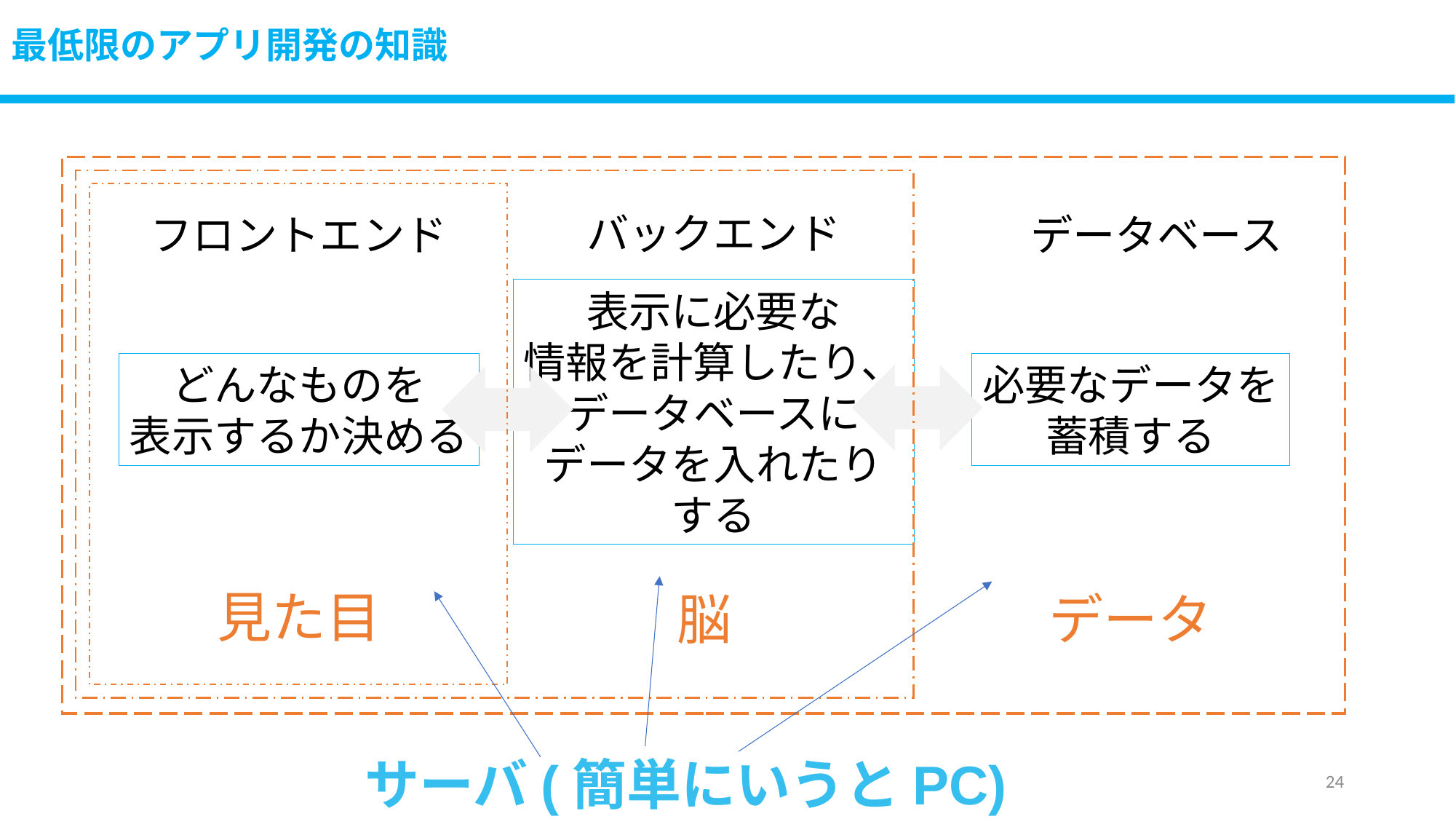

# 最低限のアプリ開発の知識

バックエンド
フロントエンド
データベース
どんなものを
表示するか決める
必要なデータを
蓄積する
表示に必要な
情報を計算したり、
データベースに
データを入れたり
する

見た目
脳
データ
サーバ(簡単にいうとPC)
24